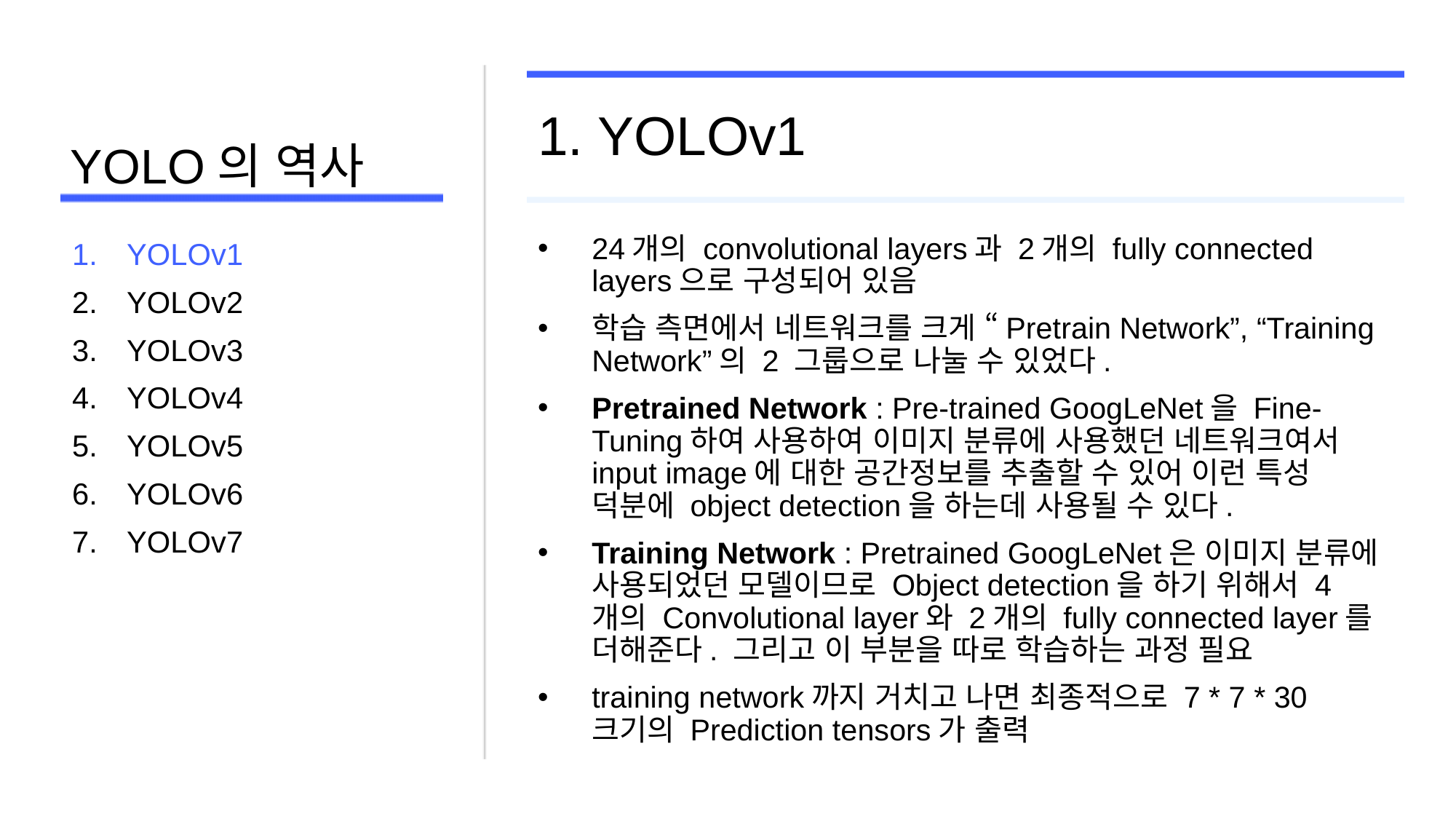

# YOLO의 역사
1. YOLOv1
24개의 convolutional layers과 2개의 fully connected layers으로 구성되어 있음
학습 측면에서 네트워크를 크게 “Pretrain Network”, “Training Network”의 2 그룹으로 나눌 수 있었다.
Pretrained Network : Pre-trained GoogLeNet을 Fine-Tuning하여 사용하여 이미지 분류에 사용했던 네트워크여서 input image에 대한 공간정보를 추출할 수 있어 이런 특성 덕분에 object detection을 하는데 사용될 수 있다.
Training Network : Pretrained GoogLeNet은 이미지 분류에 사용되었던 모델이므로 Object detection을 하기 위해서 4개의 Convolutional layer와 2개의 fully connected layer를 더해준다. 그리고 이 부분을 따로 학습하는 과정 필요
training network까지 거치고 나면 최종적으로 7 * 7 * 30 크기의 Prediction tensors가 출력
YOLOv1
YOLOv2
YOLOv3
YOLOv4
YOLOv5
YOLOv6
YOLOv7